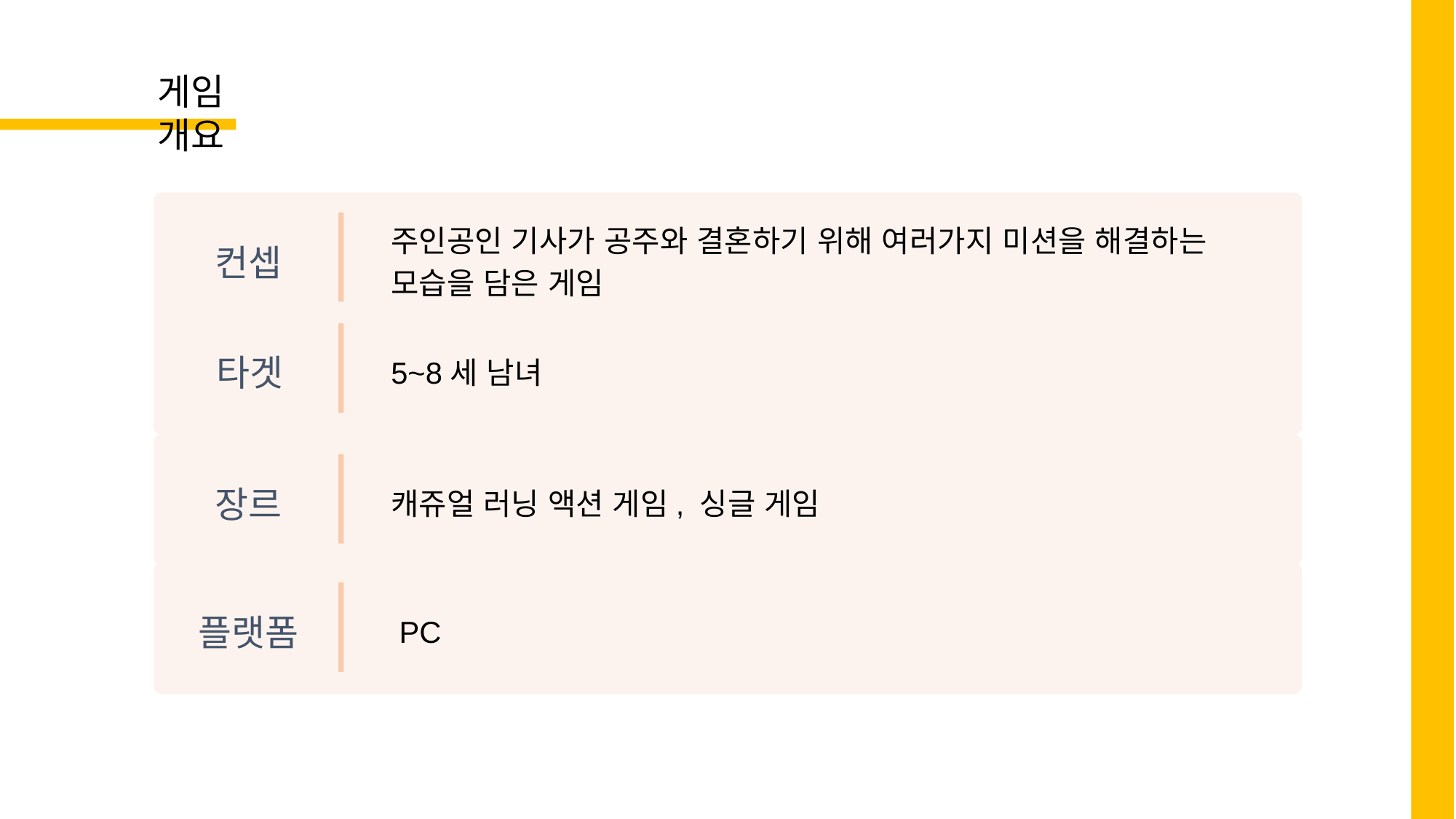

게임 개요

주인공인 기사가 공주와 결혼하기 위해 여러가지 미션을 해결하는 모습을 담은 게임
컨셉

5~8세 남녀
타겟

캐쥬얼 러닝 액션 게임, 싱글 게임
장르

 PC
플랫폼